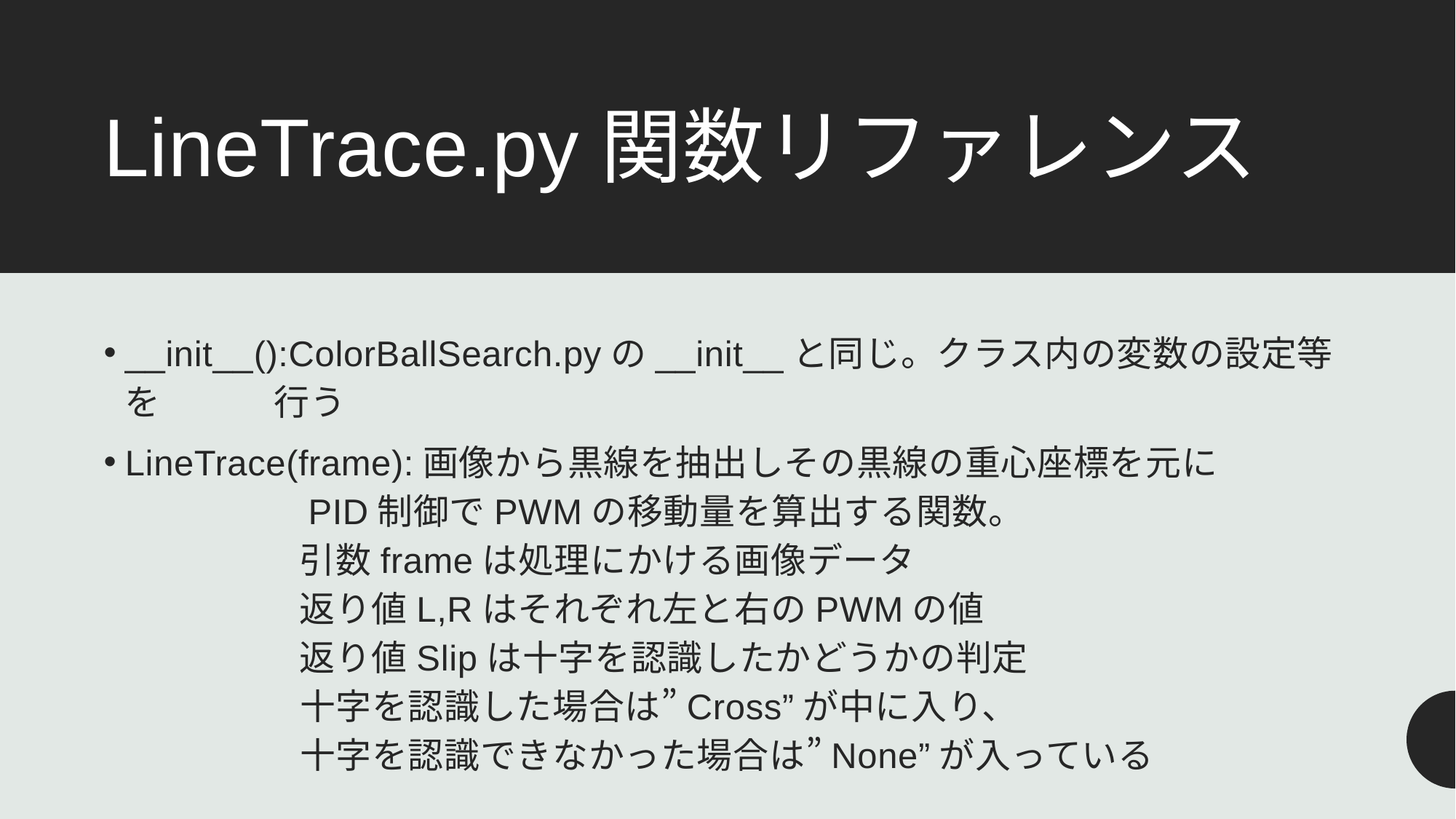

# LineTrace.py関数リファレンス
__init__():ColorBallSearch.pyの__init__と同じ。クラス内の変数の設定等を	     行う
LineTrace(frame):画像から黒線を抽出しその黒線の重心座標を元に
		        PID制御でPWMの移動量を算出する関数。
		        引数frameは処理にかける画像データ
		        返り値L,Rはそれぞれ左と右のPWMの値
		        返り値Slipは十字を認識したかどうかの判定
		        十字を認識した場合は”Cross”が中に入り、
		        十字を認識できなかった場合は”None”が入っている